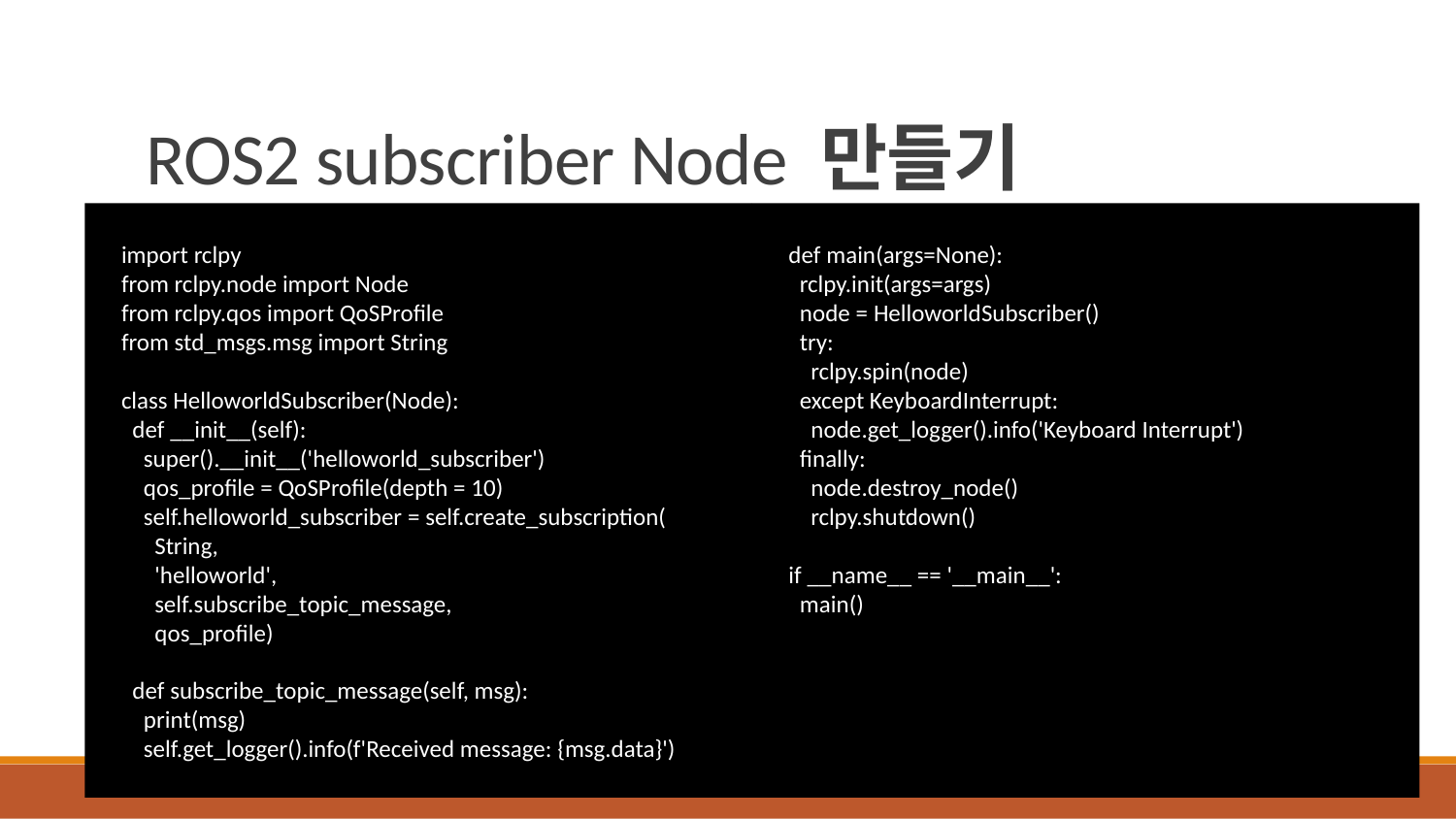

# ROS2 subscriber Node 만들기
import rclpy
from rclpy.node import Node
from rclpy.qos import QoSProfile
from std_msgs.msg import String

class HelloworldSubscriber(Node):
  def __init__(self):
    super().__init__('helloworld_subscriber')
    qos_profile = QoSProfile(depth = 10)
    self.helloworld_subscriber = self.create_subscription(
      String,
      'helloworld',
      self.subscribe_topic_message,
      qos_profile)

  def subscribe_topic_message(self, msg):
    print(msg)
    self.get_logger().info(f'Received message: {msg.data}')
def main(args=None):
  rclpy.init(args=args)
  node = HelloworldSubscriber()
  try:
    rclpy.spin(node)
  except KeyboardInterrupt:
    node.get_logger().info('Keyboard Interrupt')
  finally:
    node.destroy_node()
    rclpy.shutdown()

if __name__ == '__main__':
  main()